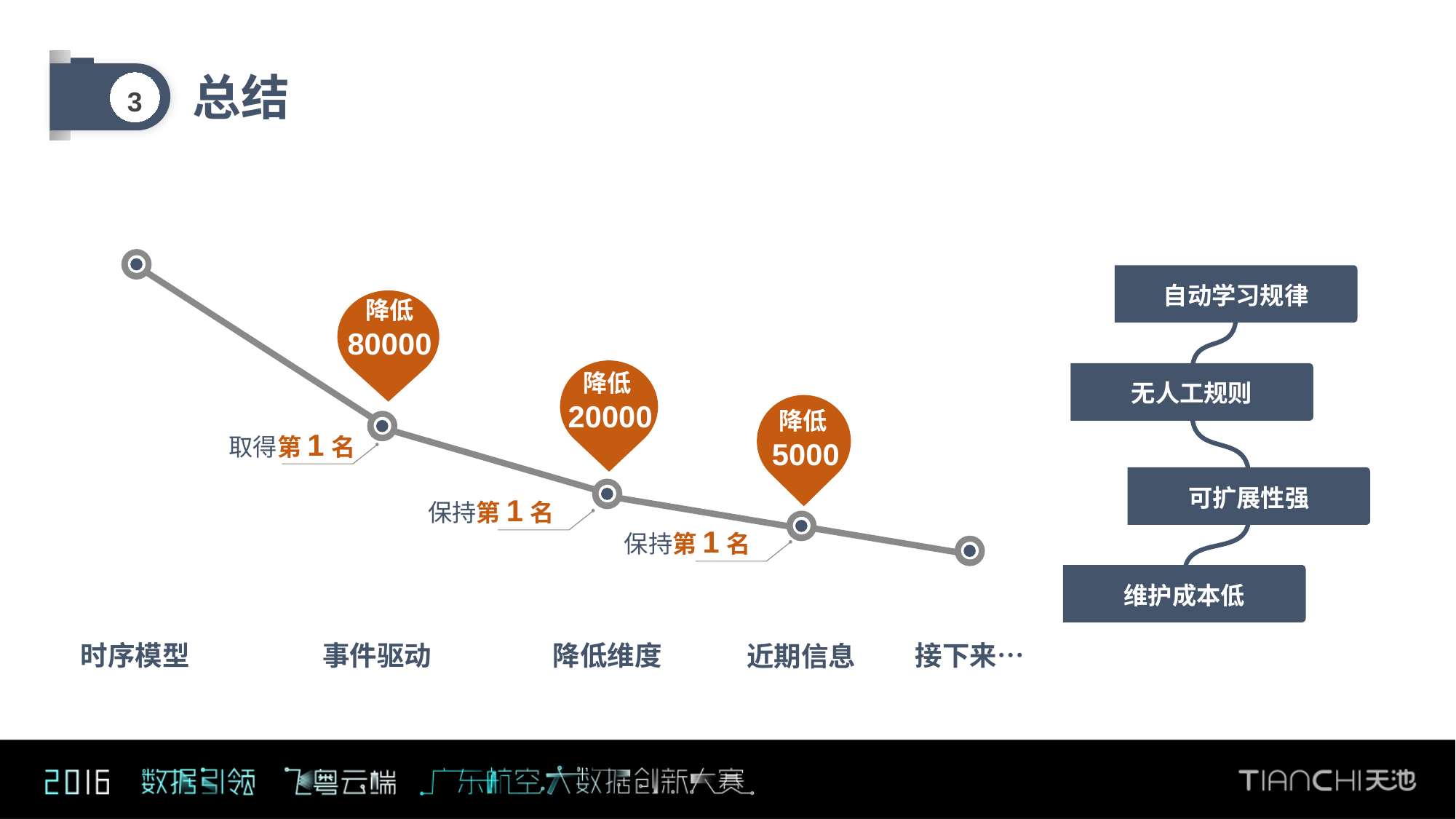

总结
3

降低
80000

降低20000

降低5000
取得第1名

保持第1名
保持第1名

自动学习规律

无人工规则

可扩展性强

维护成本低
时序模型
事件驱动
降低维度
接下来…
近期信息